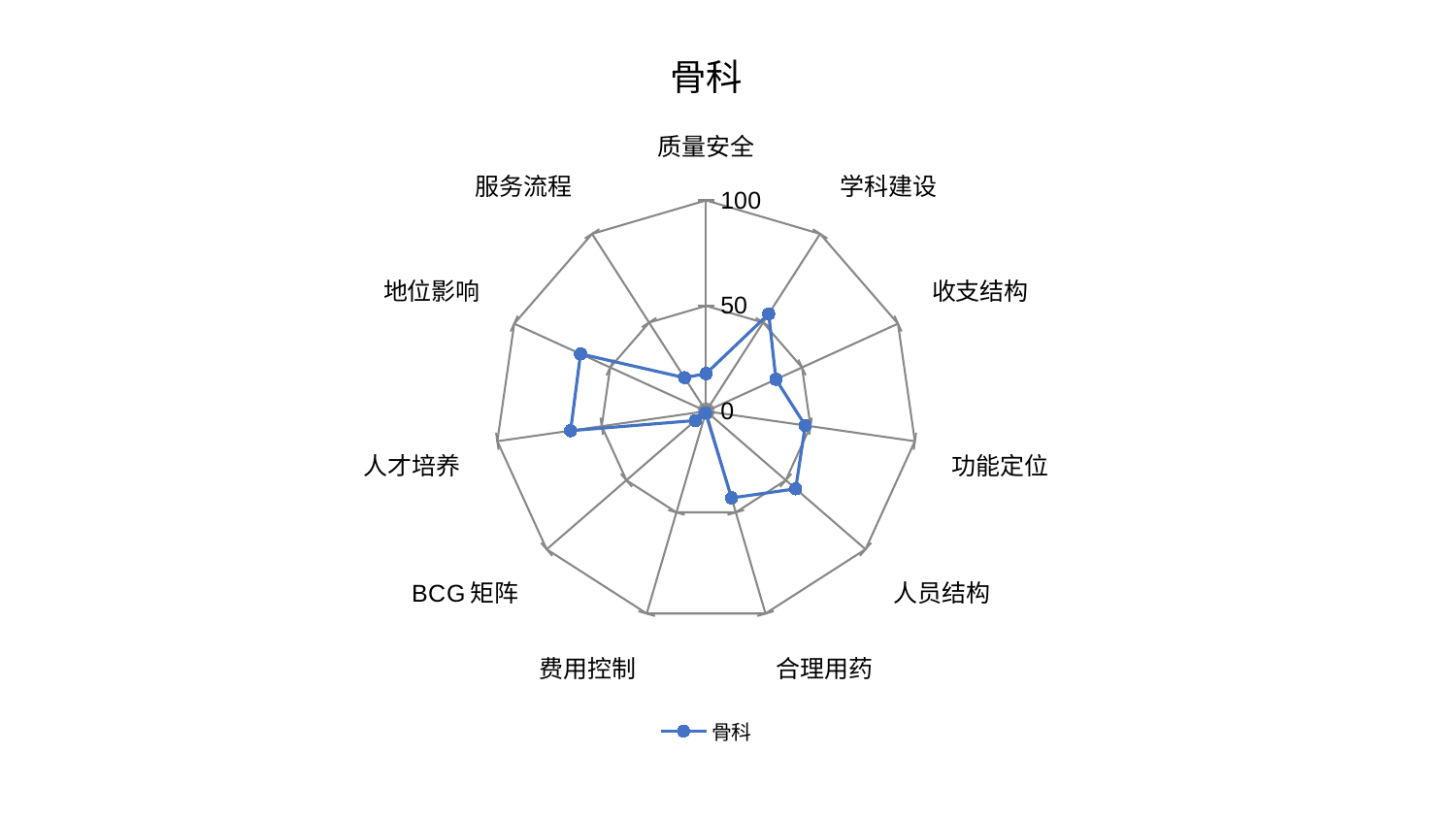

### Chart: 骨科

| Category | 骨科 |
|---|---|
| 质量安全 | 17.869768000080043 |
| 学科建设 | 54.887506295044574 |
| 收支结构 | 36.414611807193644 |
| 功能定位 | 47.508852767511954 |
| 人员结构 | 56.193512596878605 |
| 合理用药 | 42.85558865351925 |
| 费用控制 | 0.8548358477273972 |
| BCG矩阵 | 6.759592677072523 |
| 人才培养 | 64.92123399210635 |
| 地位影响 | 65.47691933310065 |
| 服务流程 | 18.91954196528671 |
172